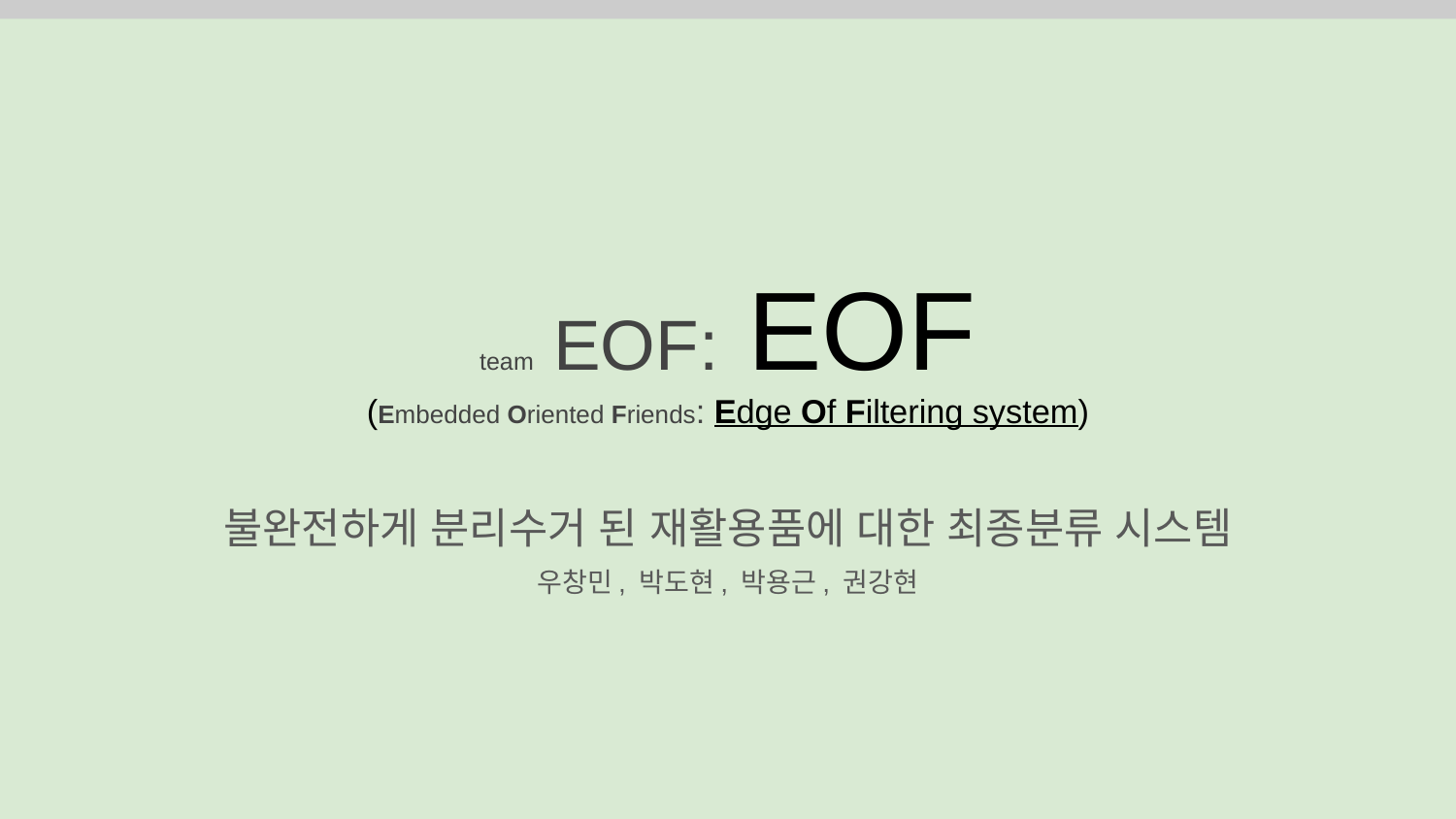

# team EOF: EOF (Embedded Oriented Friends: Edge Of Filtering system)
불완전하게 분리수거 된 재활용품에 대한 최종분류 시스템
우창민, 박도현, 박용근, 권강현